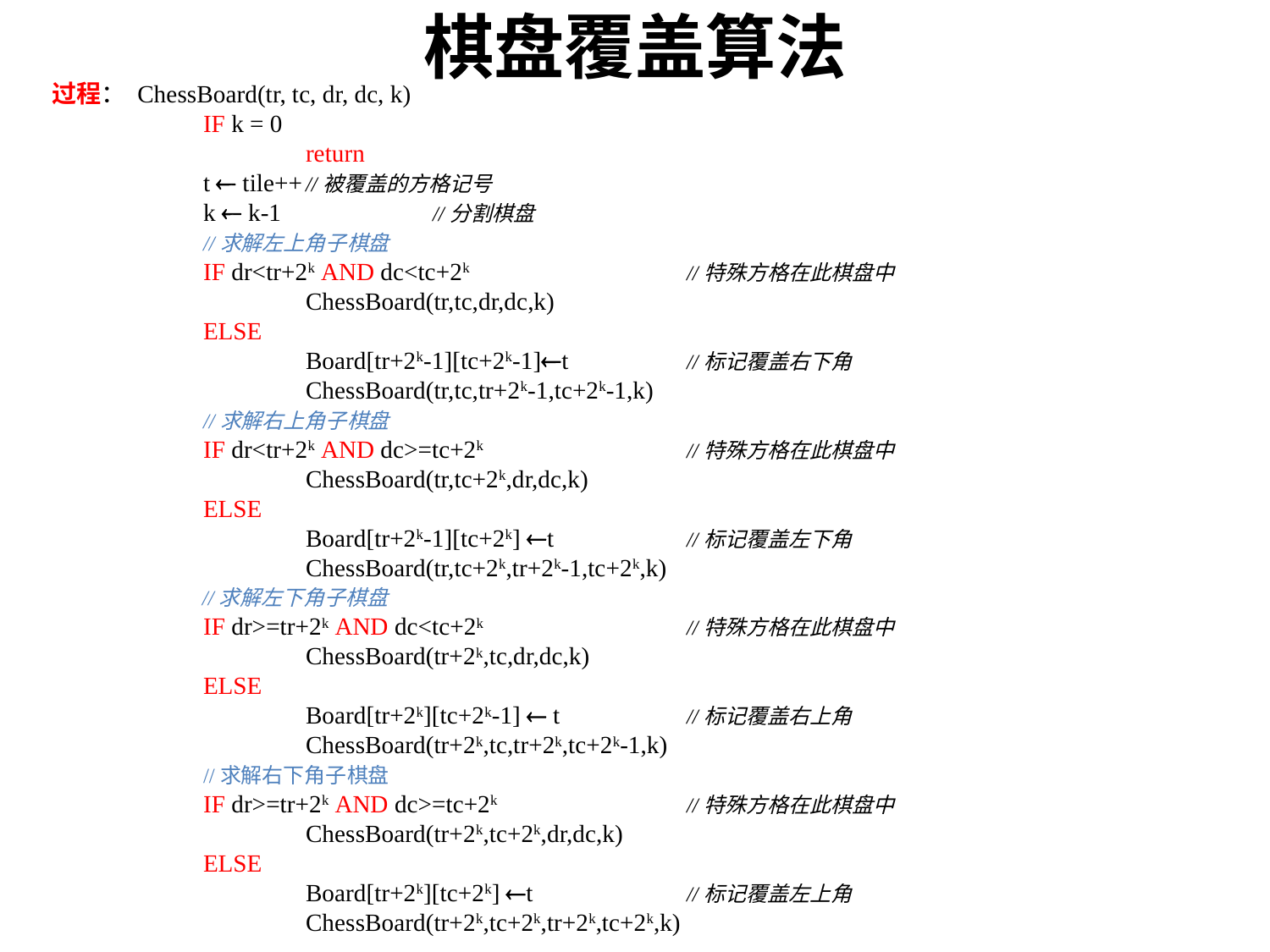

棋盘覆盖算法
过程： ChessBoard(tr, tc, dr, dc, k)
    IF k = 0
    	return
    t ← tile++	//被覆盖的方格记号
    k ← k-1		//分割棋盘
    //求解左上角子棋盘
    IF dr<tr+2k AND dc<tc+2k 		//特殊方格在此棋盘中
    	ChessBoard(tr,tc,dr,dc,k)
    ELSE
    	Board[tr+2k-1][tc+2k-1]←t 	//标记覆盖右下角
    	ChessBoard(tr,tc,tr+2k-1,tc+2k-1,k)
    //求解右上角子棋盘
    IF dr<tr+2k AND dc>=tc+2k		//特殊方格在此棋盘中
    	ChessBoard(tr,tc+2k,dr,dc,k)
    ELSE
    	Board[tr+2k-1][tc+2k] ←t		//标记覆盖左下角
    	ChessBoard(tr,tc+2k,tr+2k-1,tc+2k,k)
    //求解左下角子棋盘
    IF dr>=tr+2k AND dc<tc+2k 		//特殊方格在此棋盘中
    	ChessBoard(tr+2k,tc,dr,dc,k)
    ELSE
    	Board[tr+2k][tc+2k-1] ← t 	//标记覆盖右上角
    	ChessBoard(tr+2k,tc,tr+2k,tc+2k-1,k)
    //求解右下角子棋盘
    IF dr>=tr+2k AND dc>=tc+2k		//特殊方格在此棋盘中
    	ChessBoard(tr+2k,tc+2k,dr,dc,k)
    ELSE
    	Board[tr+2k][tc+2k] ←t		//标记覆盖左上角
    	ChessBoard(tr+2k,tc+2k,tr+2k,tc+2k,k)